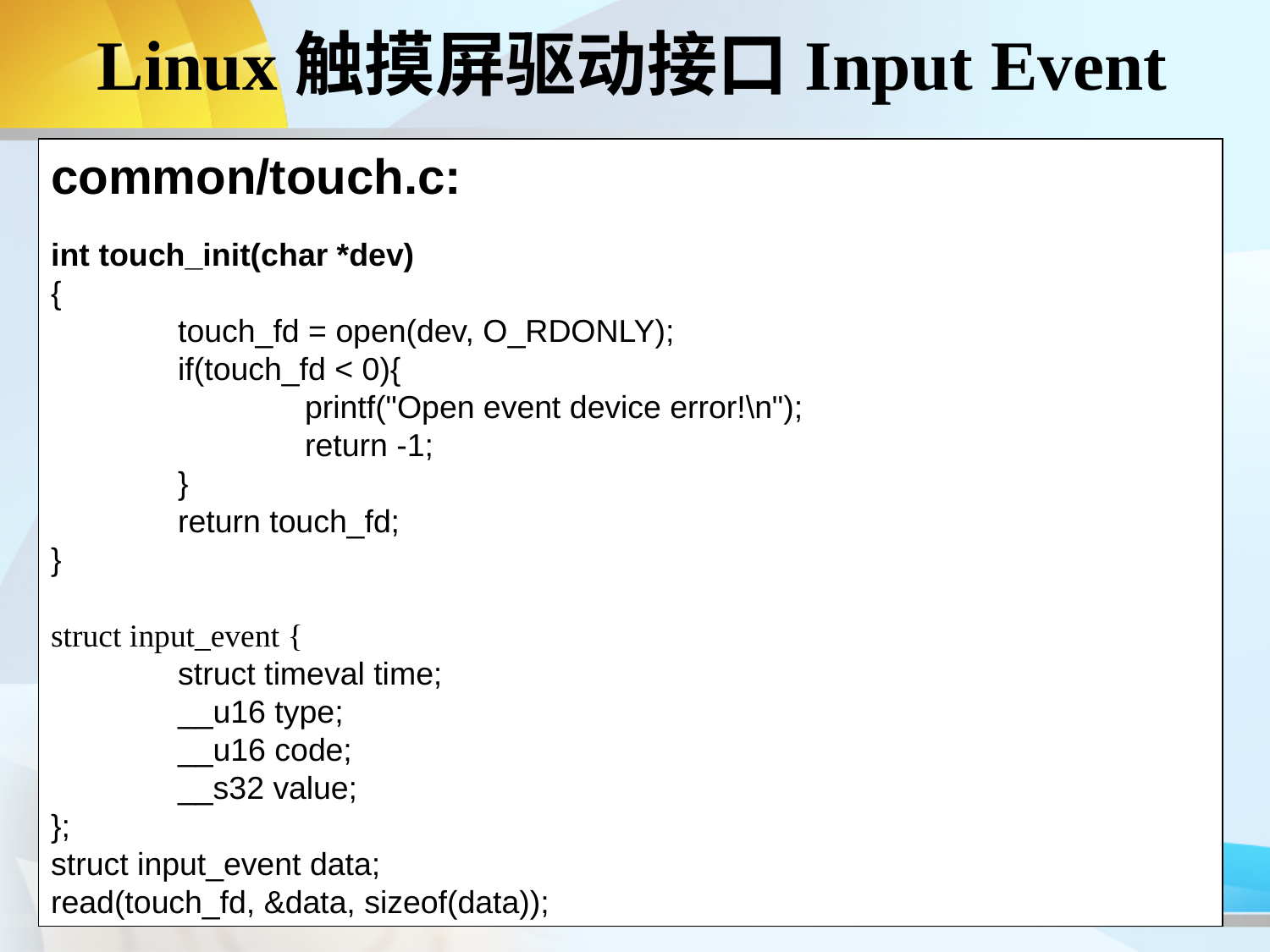

Linux触摸屏驱动接口Input Event
common/touch.c:
int touch_init(char *dev)
{
	touch_fd = open(dev, O_RDONLY);
	if(touch_fd < 0){
		printf("Open event device error!\n");
		return -1;
 	}
	return touch_fd;
}

struct input_event {
	struct timeval time;
	__u16 type;
	__u16 code;
	__s32 value;
};
struct input_event data;
read(touch_fd, &data, sizeof(data));